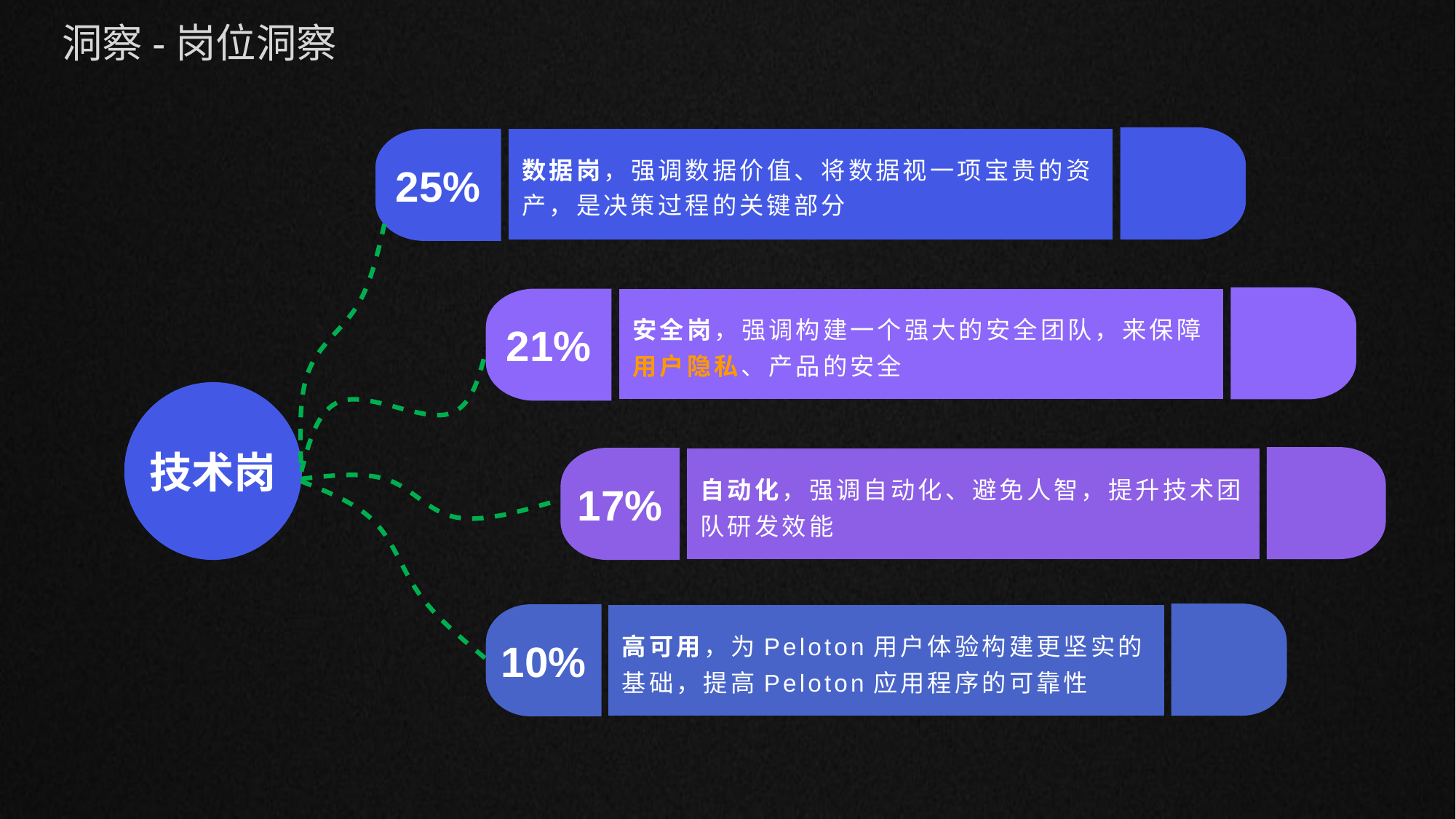

洞察-岗位洞察

数据岗，强调数据价值、将数据视一项宝贵的资产，是决策过程的关键部分
25%

21%
安全岗，强调构建一个强大的安全团队，来保障用户隐私、产品的安全

技术岗

17%
自动化，强调自动化、避免人智，提升技术团队研发效能

10%
高可用，为Peloton用户体验构建更坚实的基础，提高Peloton应用程序的可靠性